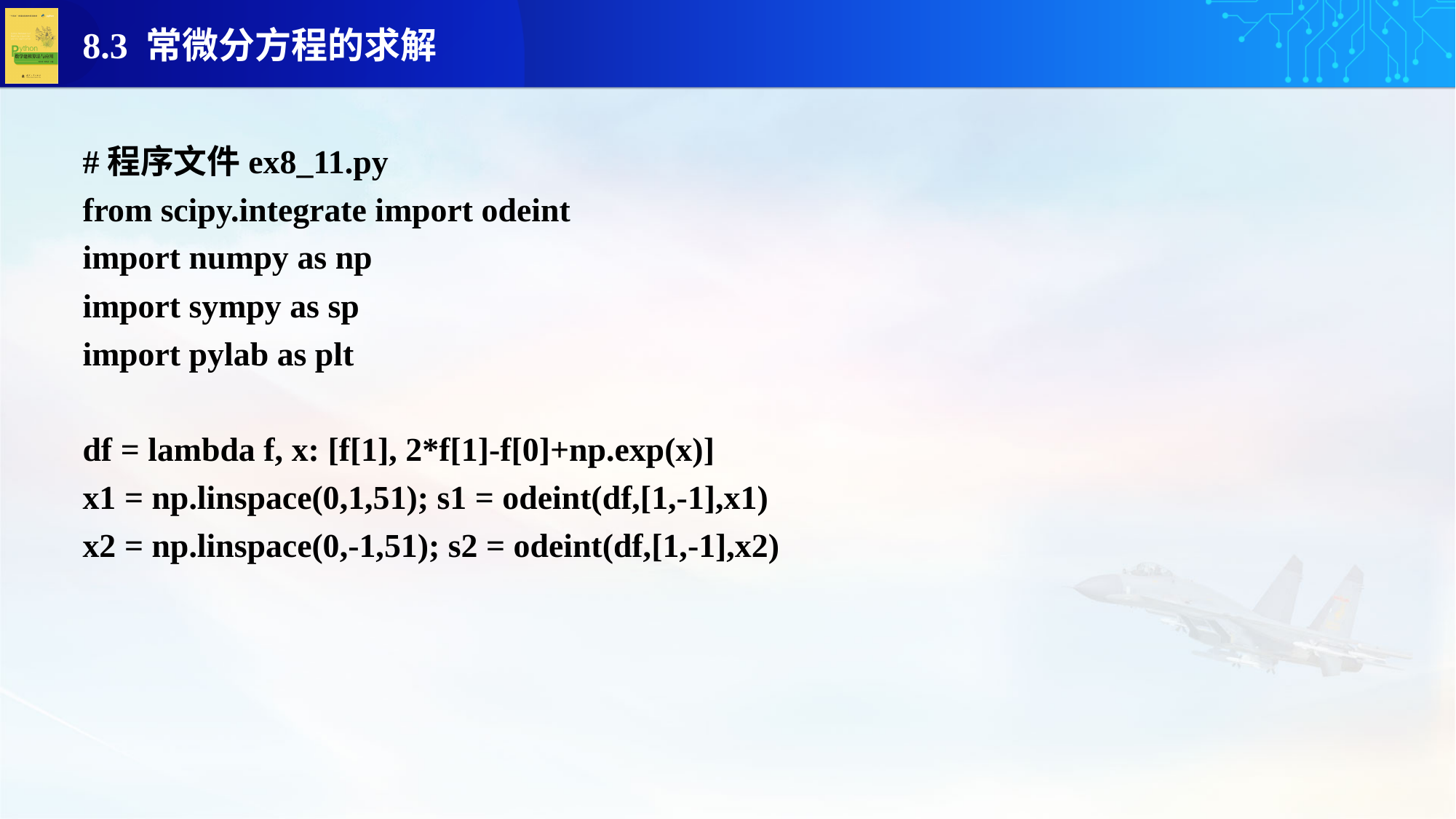

#程序文件ex8_11.py
from scipy.integrate import odeint
import numpy as np
import sympy as sp
import pylab as plt

df = lambda f, x: [f[1], 2*f[1]-f[0]+np.exp(x)]
x1 = np.linspace(0,1,51); s1 = odeint(df,[1,-1],x1)
x2 = np.linspace(0,-1,51); s2 = odeint(df,[1,-1],x2)